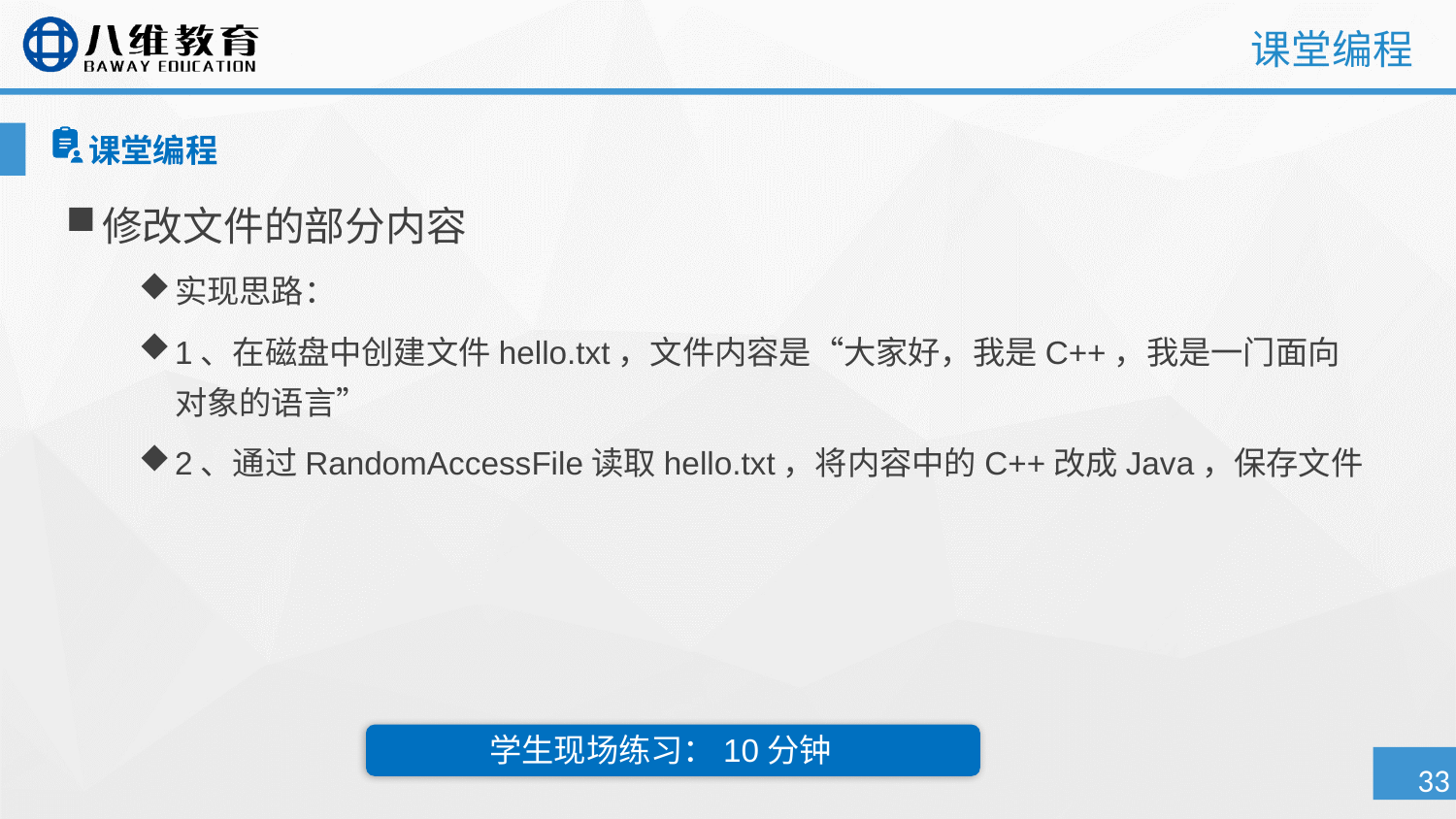

# 课堂编程
课堂编程

修改文件的部分内容
实现思路：
1、在磁盘中创建文件hello.txt，文件内容是“大家好，我是C++，我是一门面向对象的语言”
2、通过RandomAccessFile读取hello.txt，将内容中的C++改成Java，保存文件
学生现场练习：10分钟